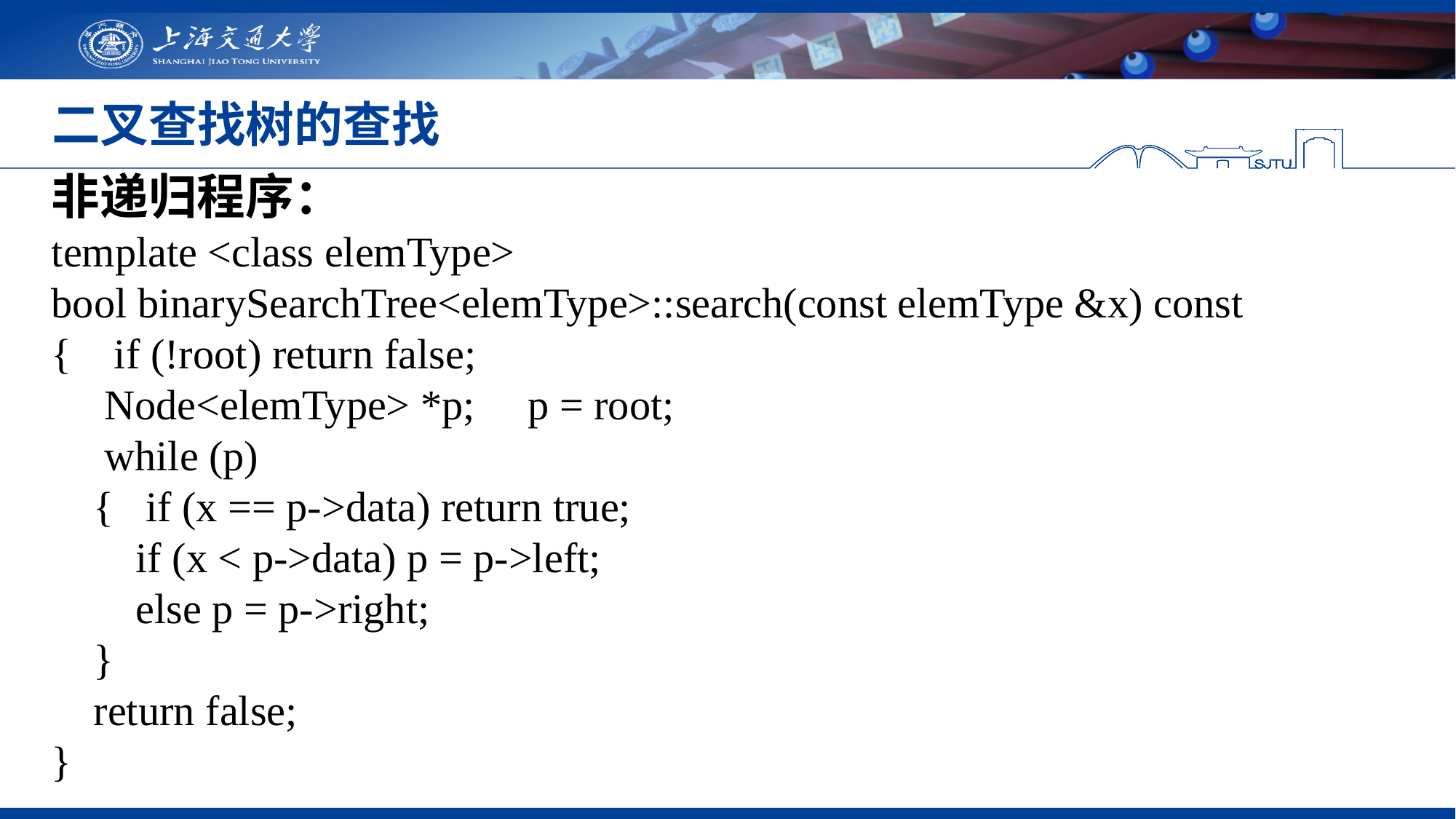

# 二叉查找树的查找
非递归程序：
template <class elemType>
bool binarySearchTree<elemType>::search(const elemType &x) const
{    if (!root) return false;
     Node<elemType> *p;     p = root;
     while (p)
    {   if (x == p->data) return true;
        if (x < p->data) p = p->left;
        else p = p->right;
    }
    return false;
}